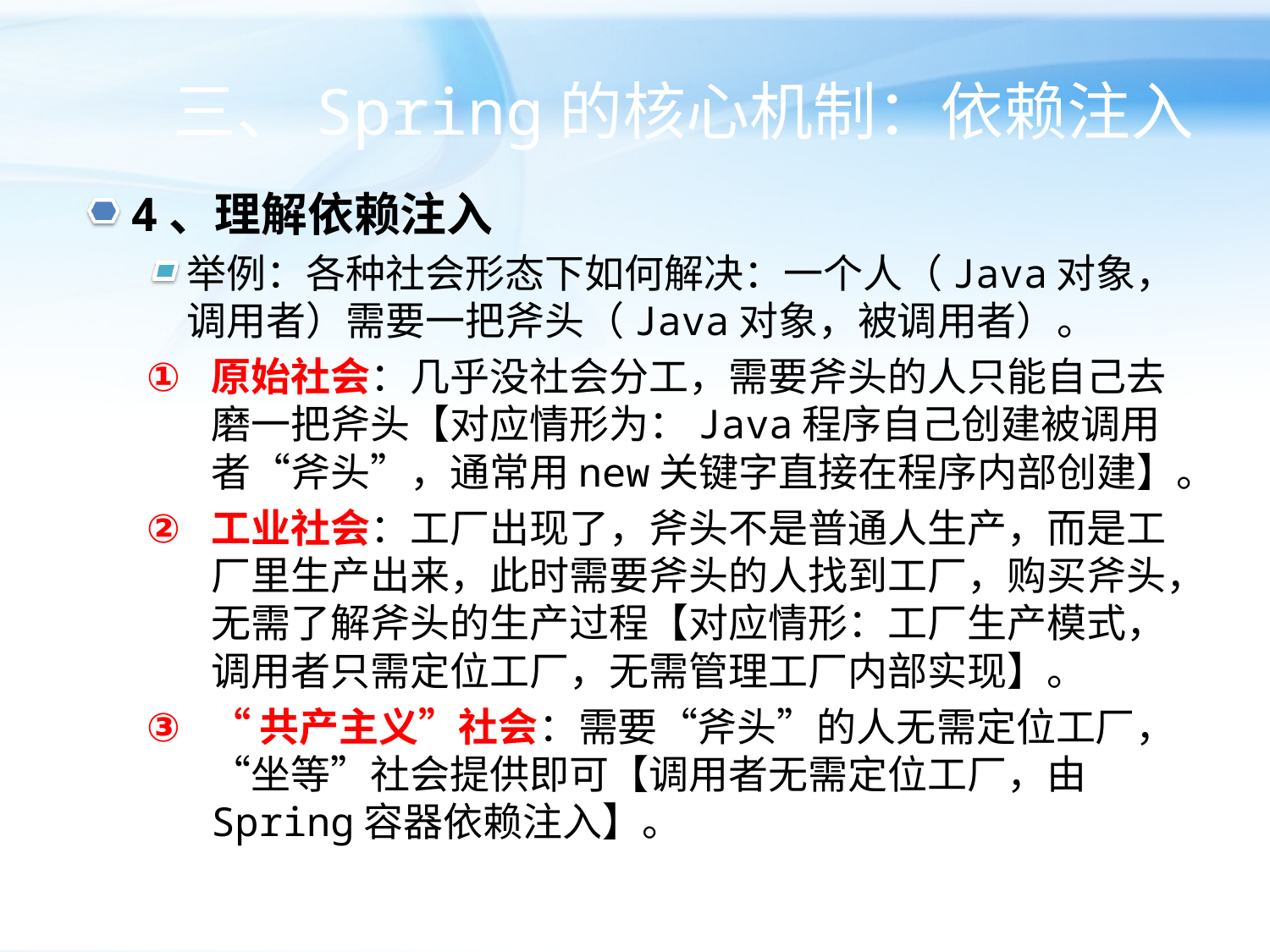

# 三、Spring的核心机制：依赖注入
4、理解依赖注入
举例：各种社会形态下如何解决：一个人（Java对象，调用者）需要一把斧头（Java对象，被调用者）。
原始社会：几乎没社会分工，需要斧头的人只能自己去磨一把斧头【对应情形为：Java程序自己创建被调用者“斧头”，通常用new关键字直接在程序内部创建】。
工业社会：工厂出现了，斧头不是普通人生产，而是工厂里生产出来，此时需要斧头的人找到工厂，购买斧头，无需了解斧头的生产过程【对应情形：工厂生产模式，调用者只需定位工厂，无需管理工厂内部实现】。
“共产主义”社会：需要“斧头”的人无需定位工厂，“坐等”社会提供即可【调用者无需定位工厂，由Spring容器依赖注入】。